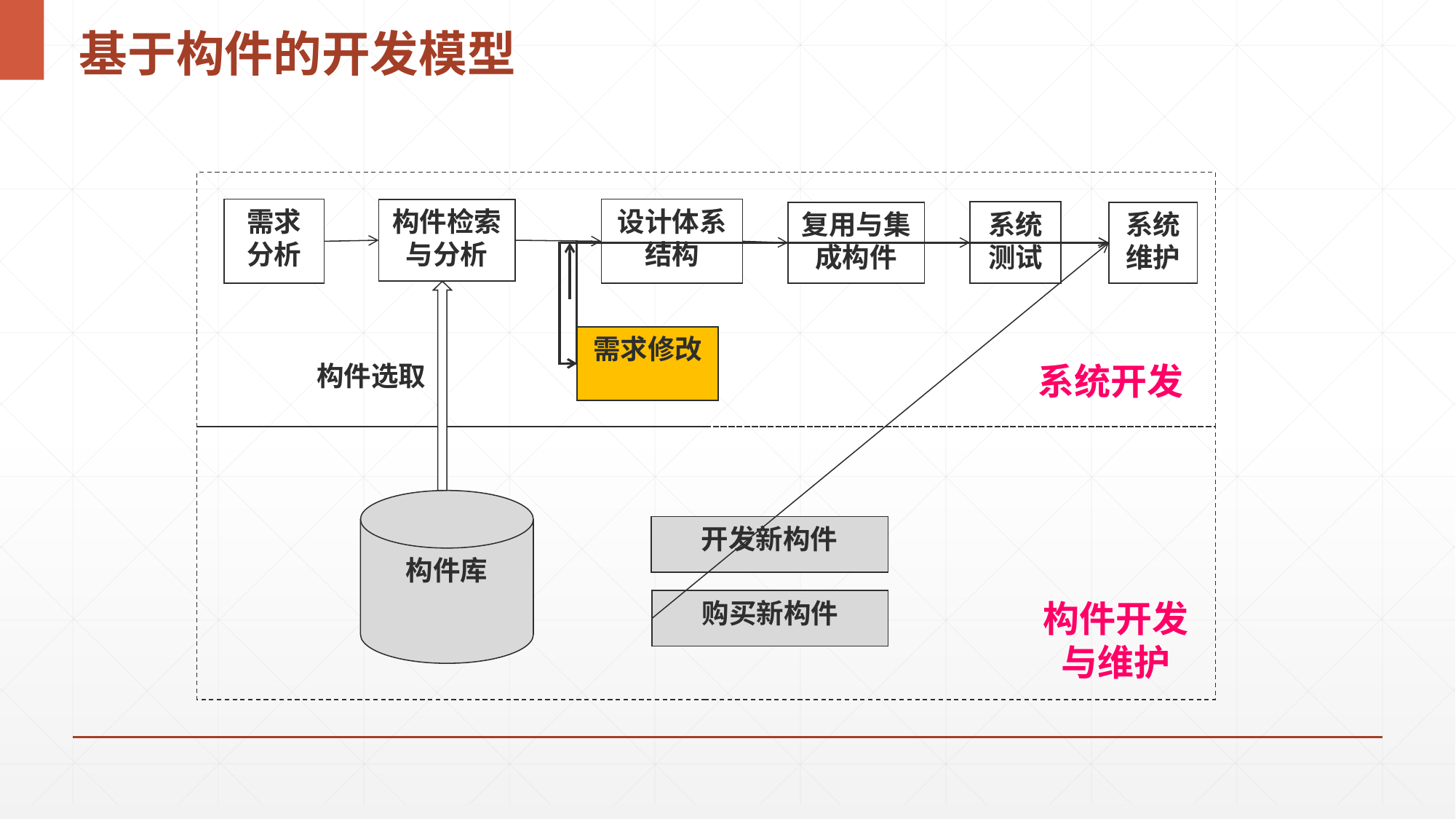

# 基于构件的开发模型

需求分析
构件检索与分析
设计体系结构
系统测试
复用与集成构件
系统维护

需求修改
构件选取
系统开发

构件库
开发新构件

购买新构件

构件开发与维护